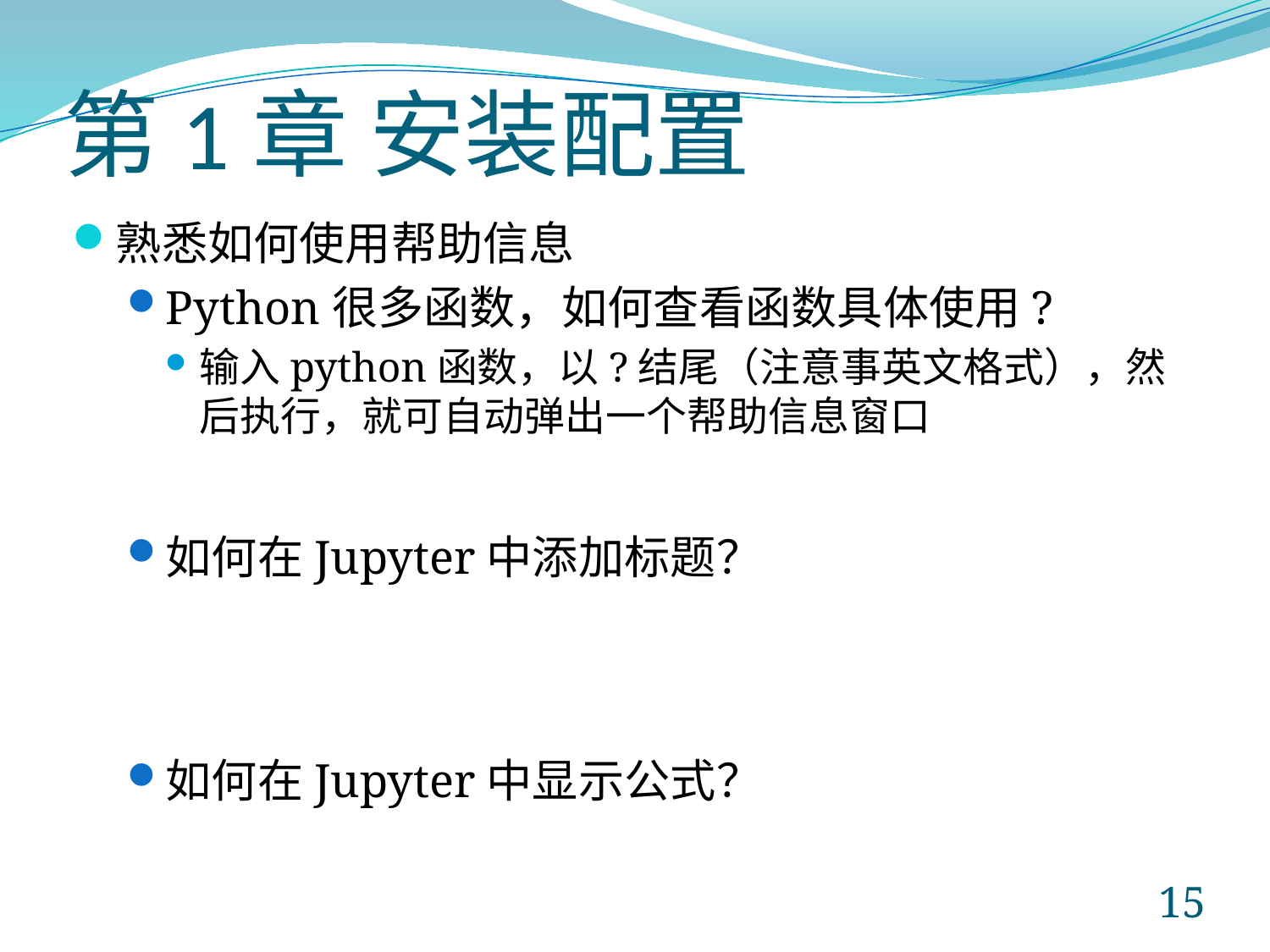

# 第1章 安装配置
熟悉如何使用帮助信息
Python很多函数，如何查看函数具体使用?
输入python函数，以?结尾（注意事英文格式），然后执行，就可自动弹出一个帮助信息窗口

如何在Jupyter中添加标题？

如何在Jupyter中显示公式？

15